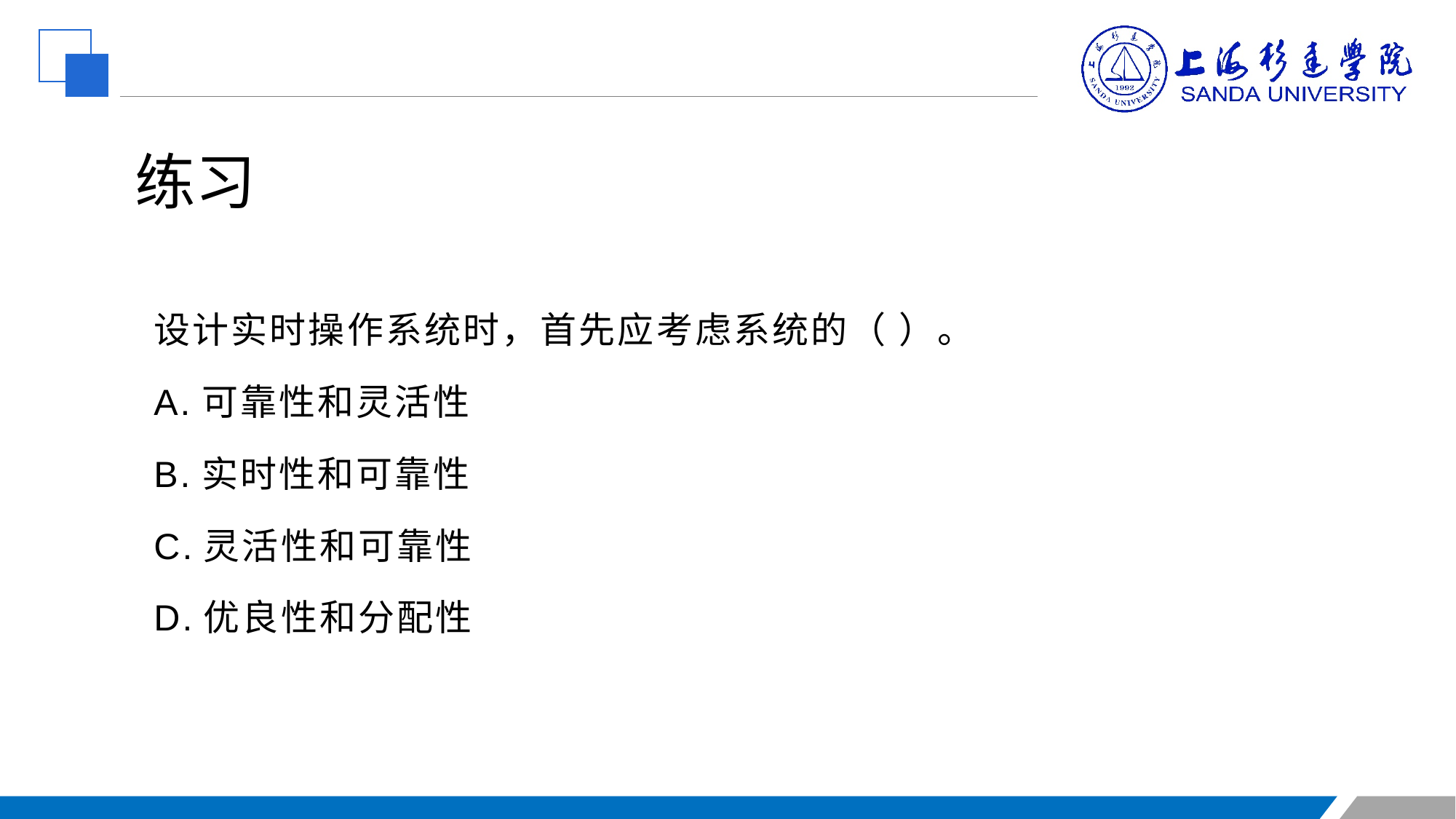

练习
设计实时操作系统时，首先应考虑系统的（ ）。
A.可靠性和灵活性
B.实时性和可靠性
C.灵活性和可靠性
D.优良性和分配性